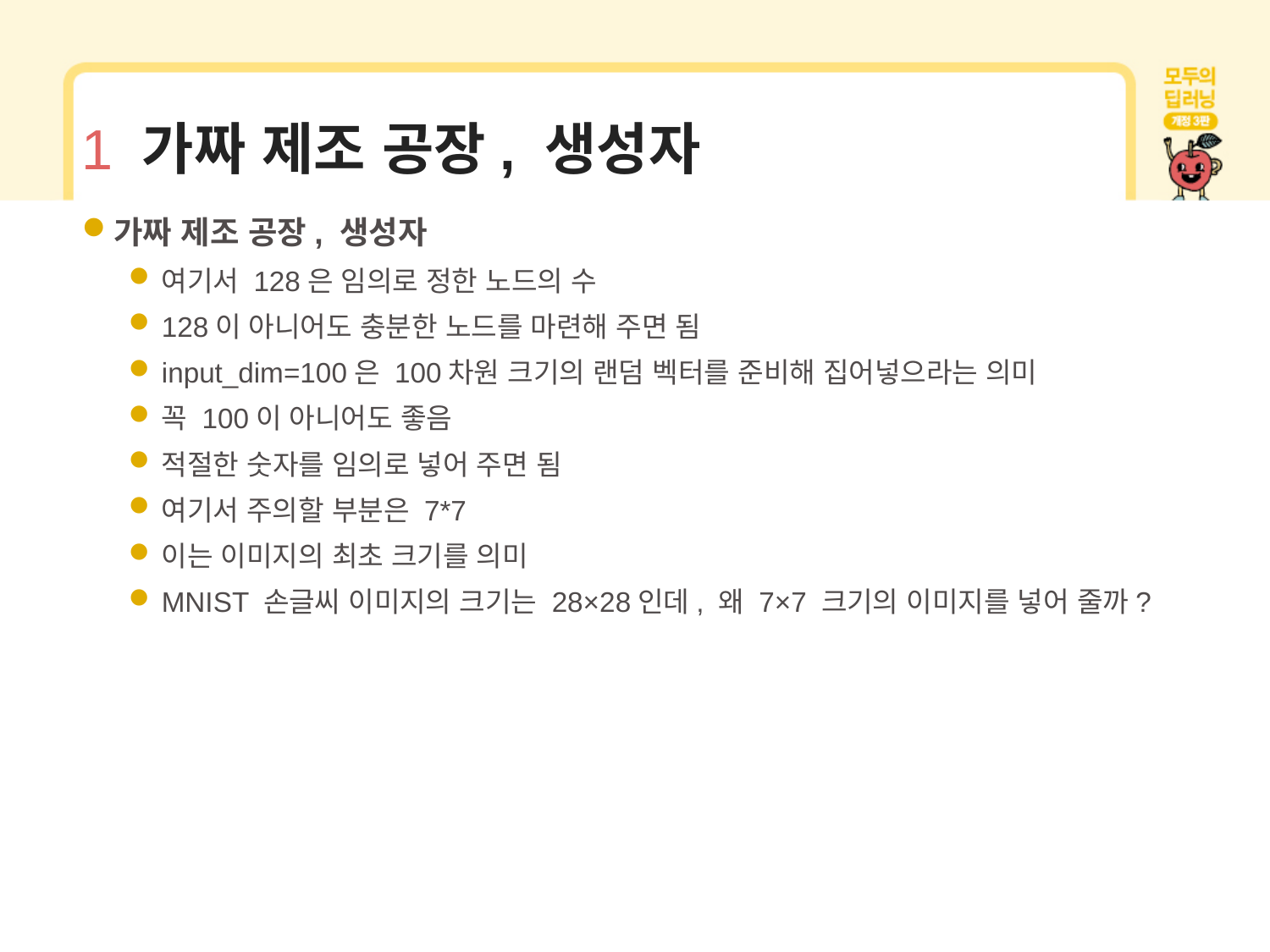

# 1 가짜 제조 공장, 생성자
가짜 제조 공장, 생성자
여기서 128은 임의로 정한 노드의 수
128이 아니어도 충분한 노드를 마련해 주면 됨
input_dim=100은 100차원 크기의 랜덤 벡터를 준비해 집어넣으라는 의미
꼭 100이 아니어도 좋음
적절한 숫자를 임의로 넣어 주면 됨
여기서 주의할 부분은 7*7
이는 이미지의 최초 크기를 의미
MNIST 손글씨 이미지의 크기는 28×28인데, 왜 7×7 크기의 이미지를 넣어 줄까?